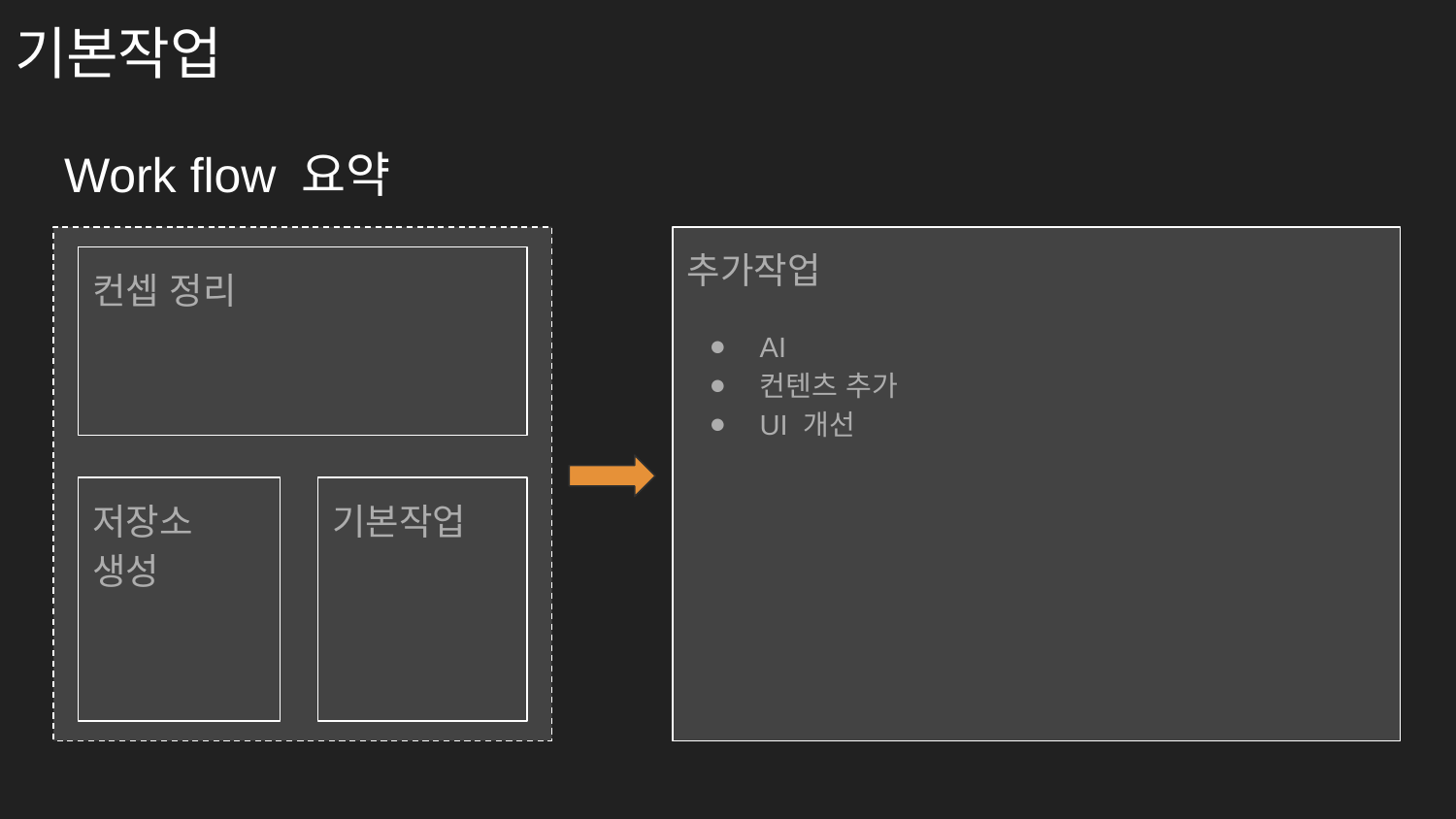

# 기본작업
Work flow 요약

추가작업
AI
컨텐츠 추가
UI 개선
컨셉 정리

저장소 생성
기본작업